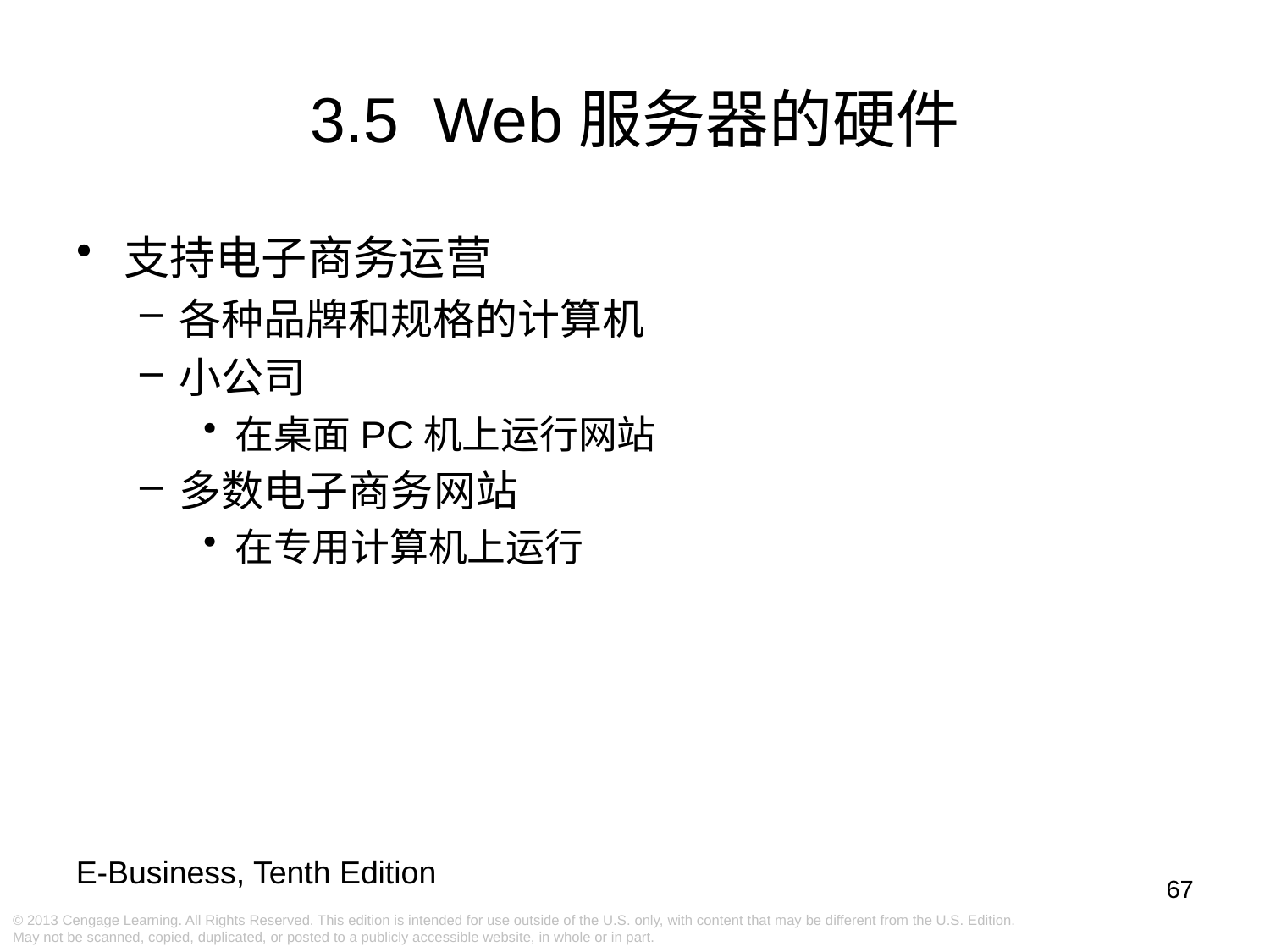

# 3.5  Web服务器的硬件
支持电子商务运营
各种品牌和规格的计算机
小公司
在桌面PC机上运行网站
多数电子商务网站
在专用计算机上运行
67